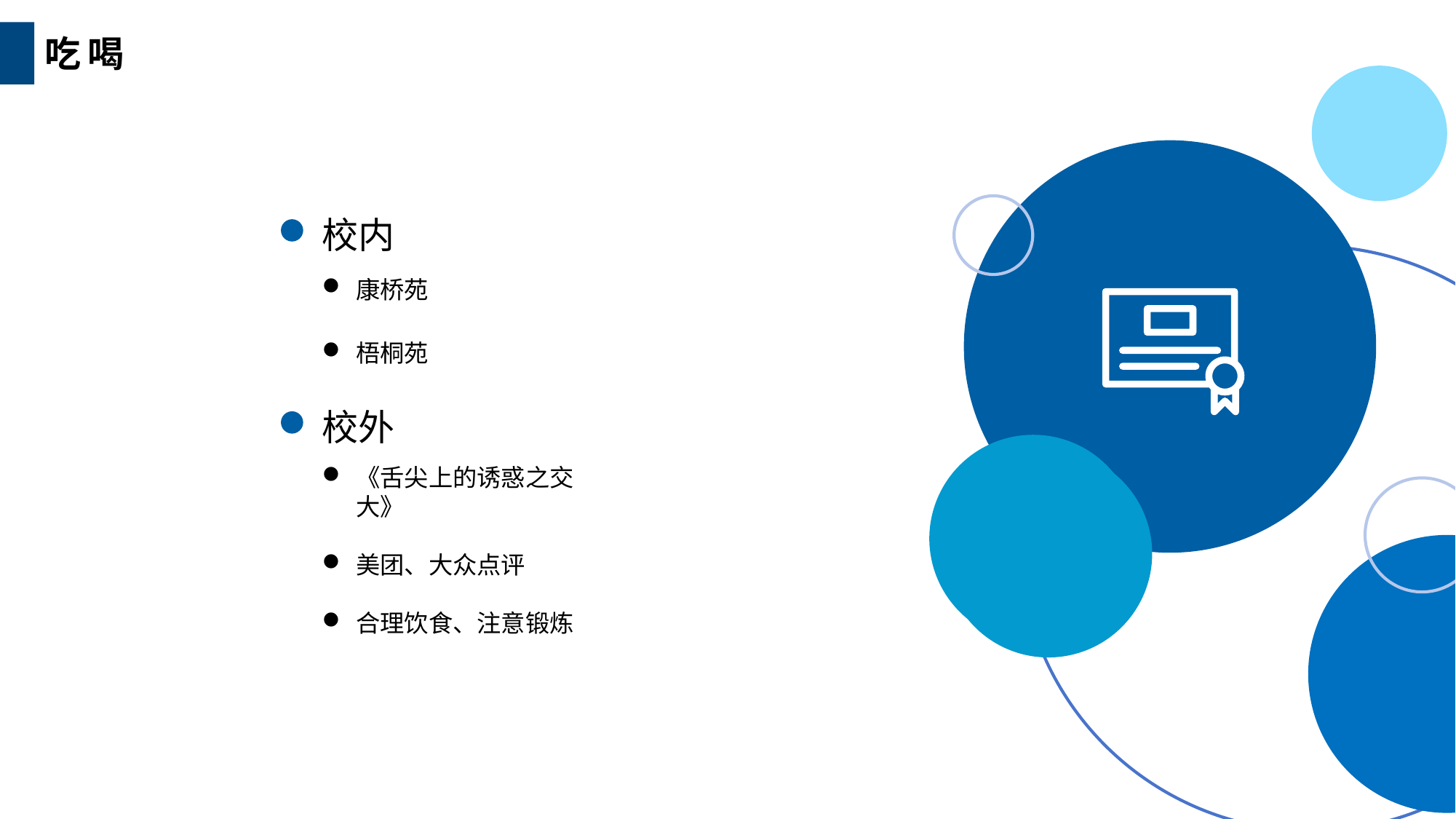

吃喝

校内

康桥苑
梧桐苑

校外

《舌尖上的诱惑之交大》

美团、大众点评

合理饮食、注意锻炼